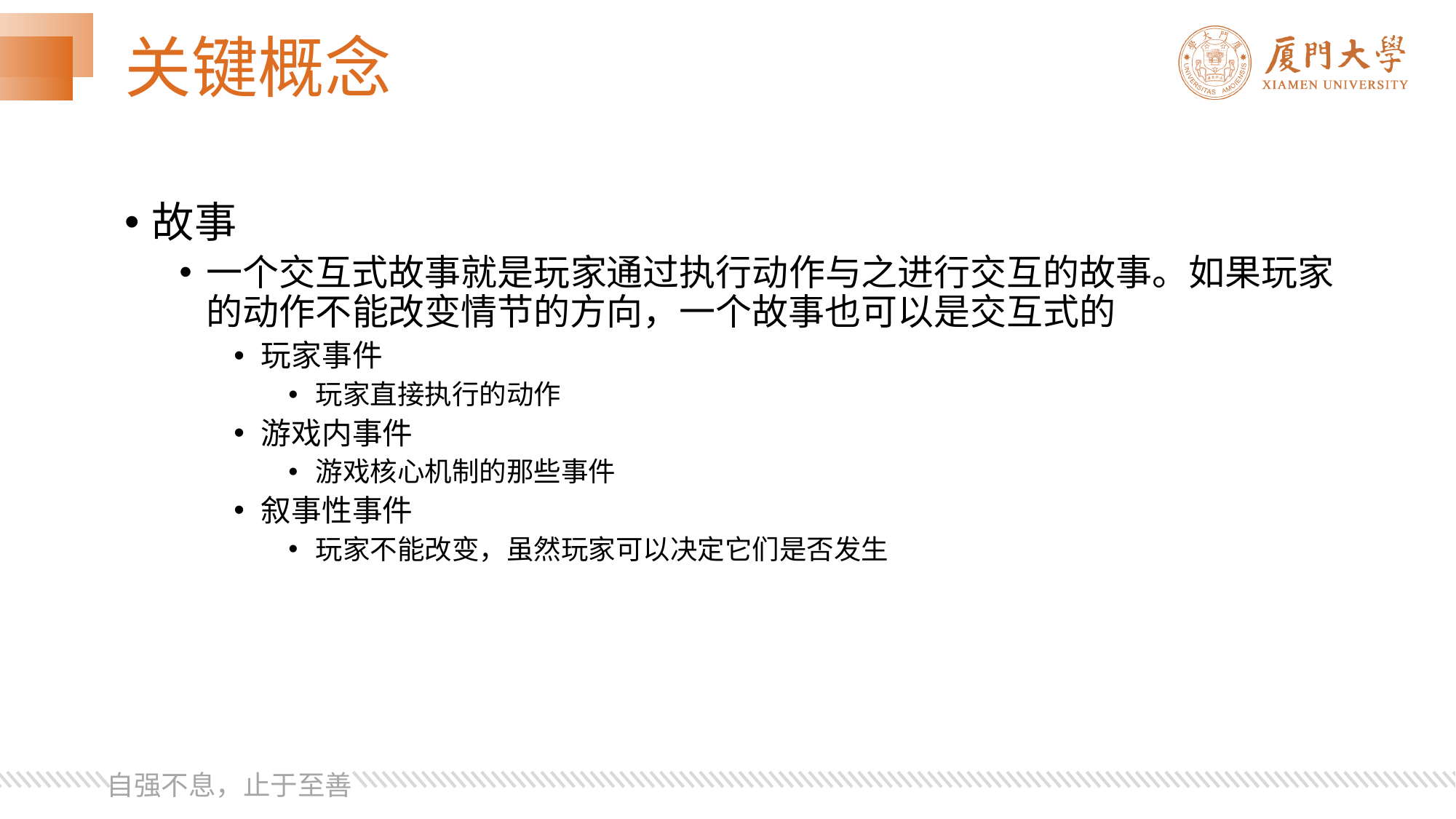

# 关键概念
故事
一个交互式故事就是玩家通过执行动作与之进行交互的故事。如果玩家的动作不能改变情节的方向，一个故事也可以是交互式的
玩家事件
玩家直接执行的动作
游戏内事件
游戏核心机制的那些事件
叙事性事件
玩家不能改变，虽然玩家可以决定它们是否发生